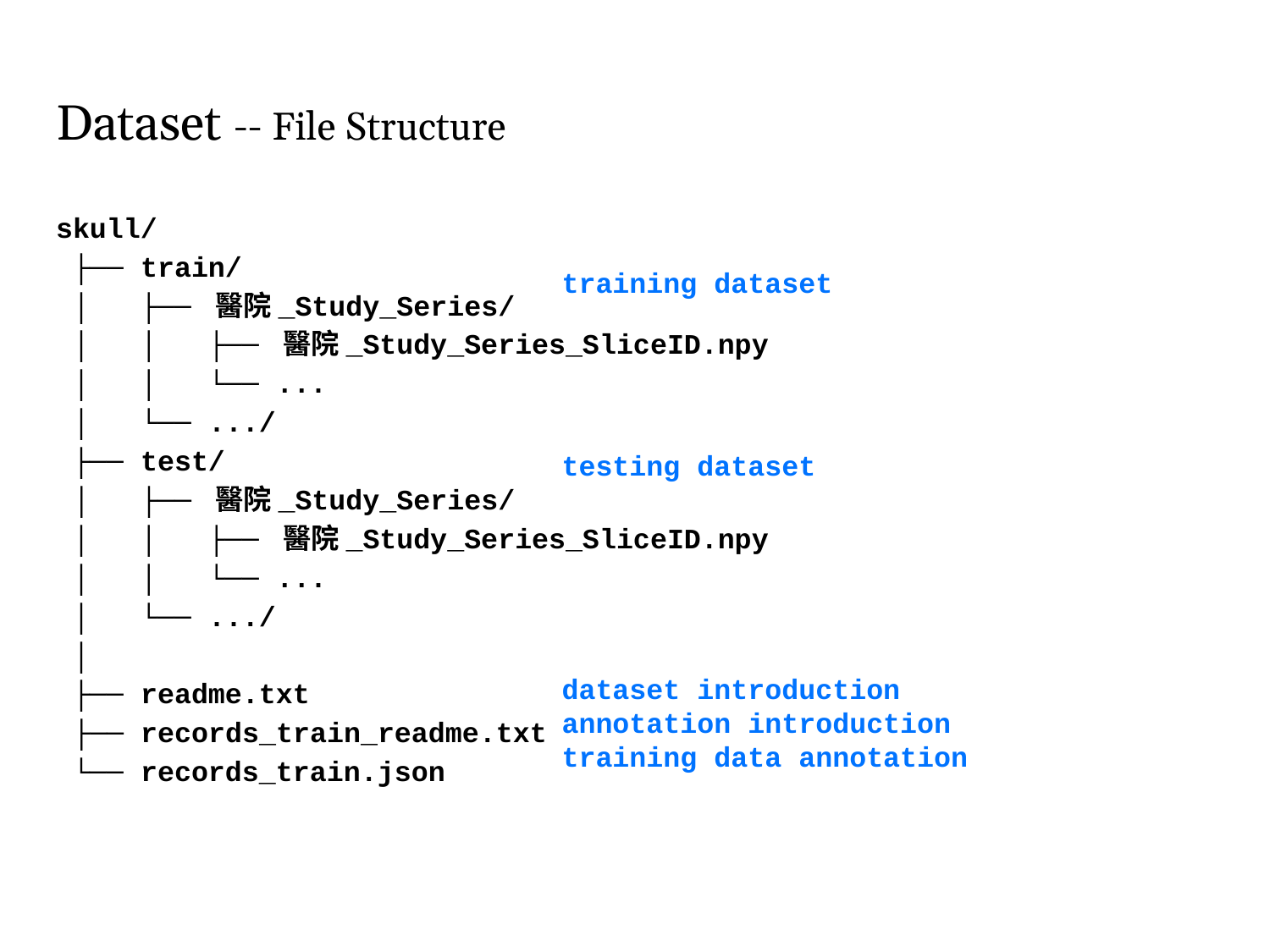

# Dataset -- File Structure
skull/
 ├── train/
 │   ├── 醫院_Study_Series/
 │   │   ├── 醫院_Study_Series_SliceID.npy
 │   │   └── ...
 │   └── .../
 ├── test/
 │   ├── 醫院_Study_Series/
 │   │   ├── 醫院_Study_Series_SliceID.npy
 │   │   └── ...
 │   └── .../
 │
 ├── readme.txt
 ├── records_train_readme.txt
 └── records_train.json
training dataset
testing dataset
dataset introduction
annotation introduction
training data annotation
22